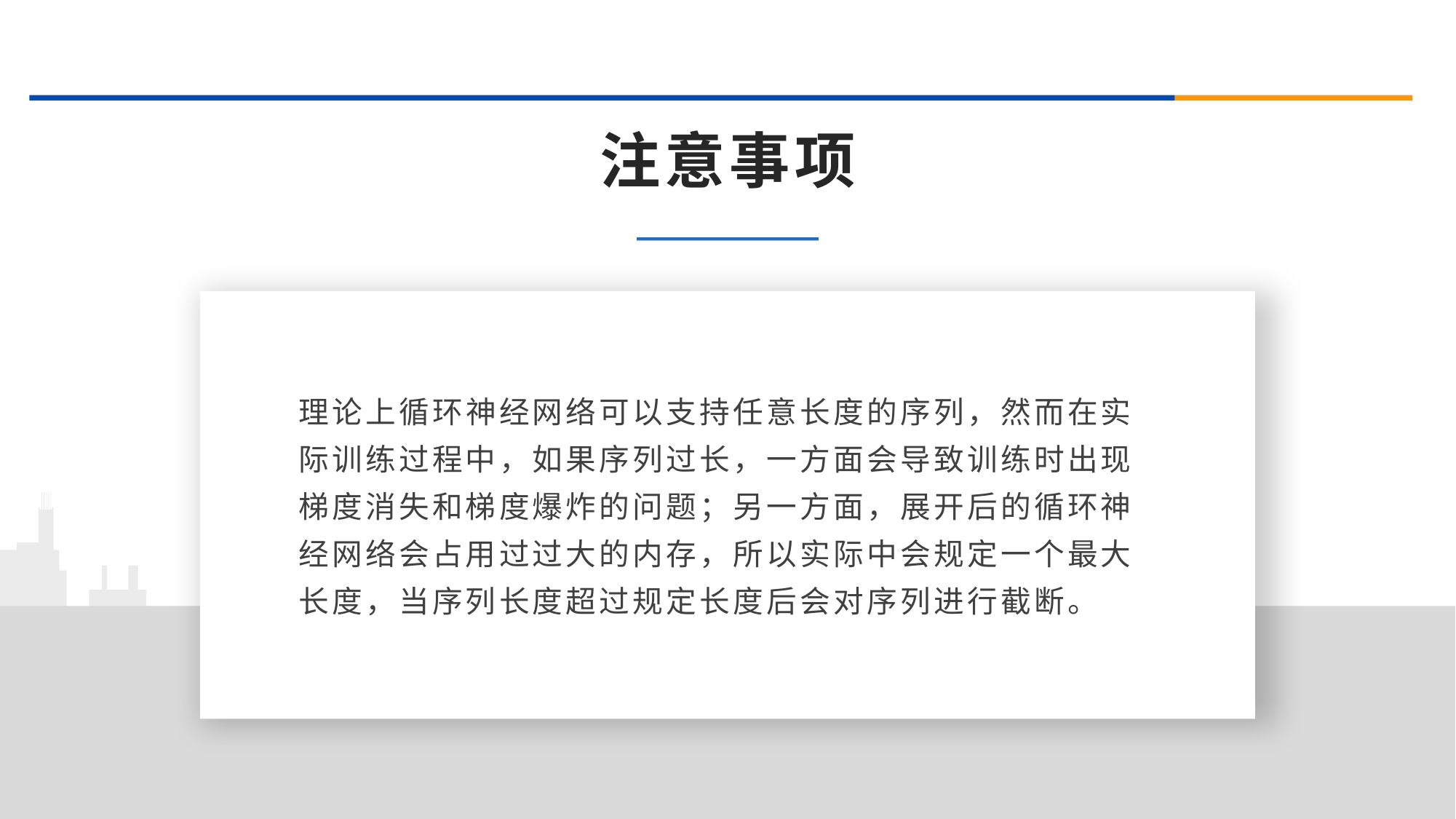

注意事项

理论上循环神经网络可以支持任意长度的序列，然而在实际训练过程中，如果序列过长，一方面会导致训练时出现梯度消失和梯度爆炸的问题；另一方面，展开后的循环神经网络会占用过过大的内存，所以实际中会规定一个最大长度，当序列长度超过规定长度后会对序列进行截断。